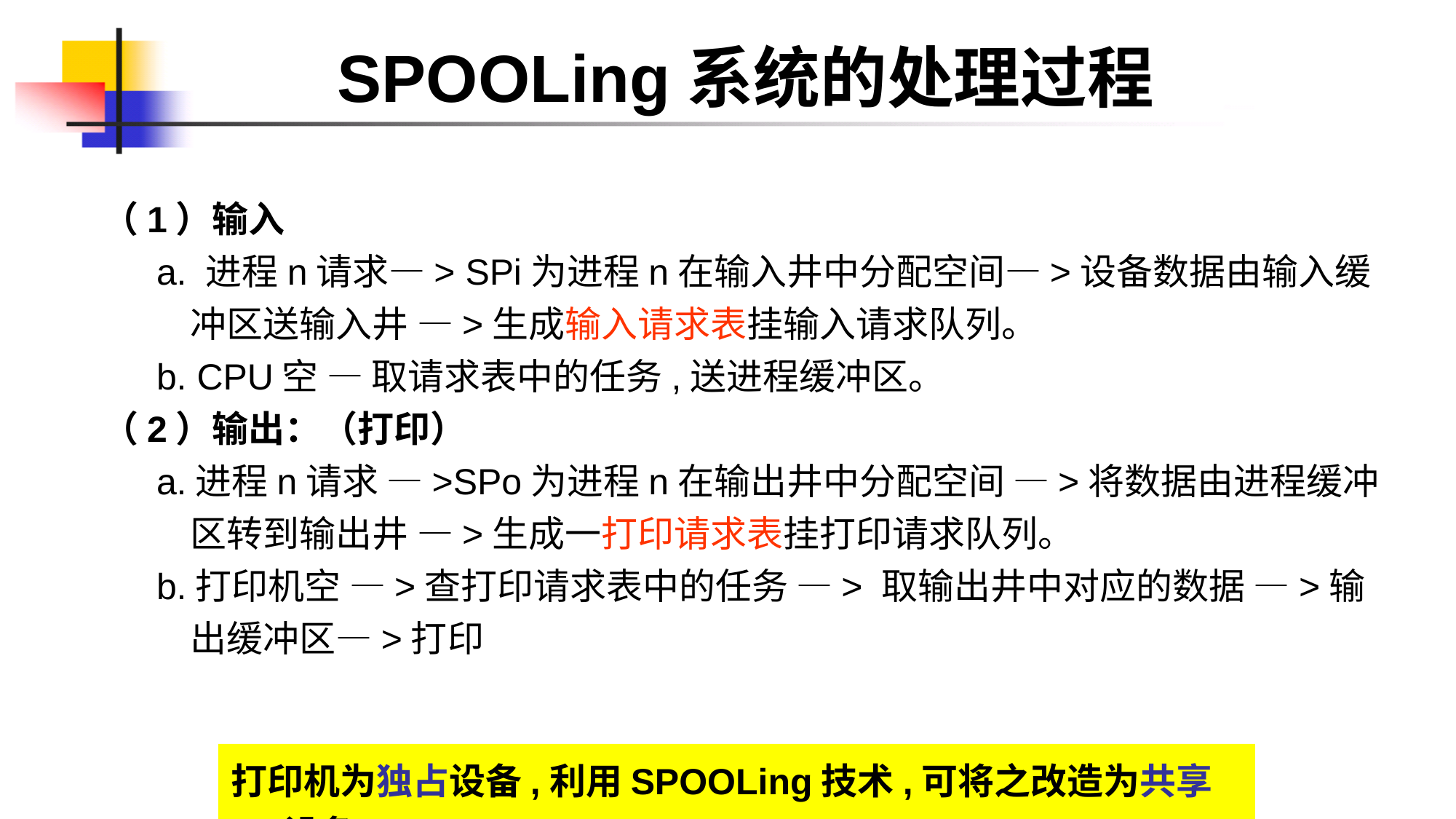

# SPOOLing系统的处理过程
（1）输入
a. 进程n请求—> SPi为进程n在输入井中分配空间—>设备数据由输入缓冲区送输入井 —>生成输入请求表挂输入请求队列。
b. CPU空 — 取请求表中的任务,送进程缓冲区。
（2）输出：（打印）
a.进程n请求 —>SPo为进程n在输出井中分配空间 —>将数据由进程缓冲区转到输出井 —>生成一打印请求表挂打印请求队列。
b.打印机空 —>查打印请求表中的任务 —> 取输出井中对应的数据 —>输出缓冲区—>打印
打印机为独占设备,利用SPOOLing技术,可将之改造为共享设备
78